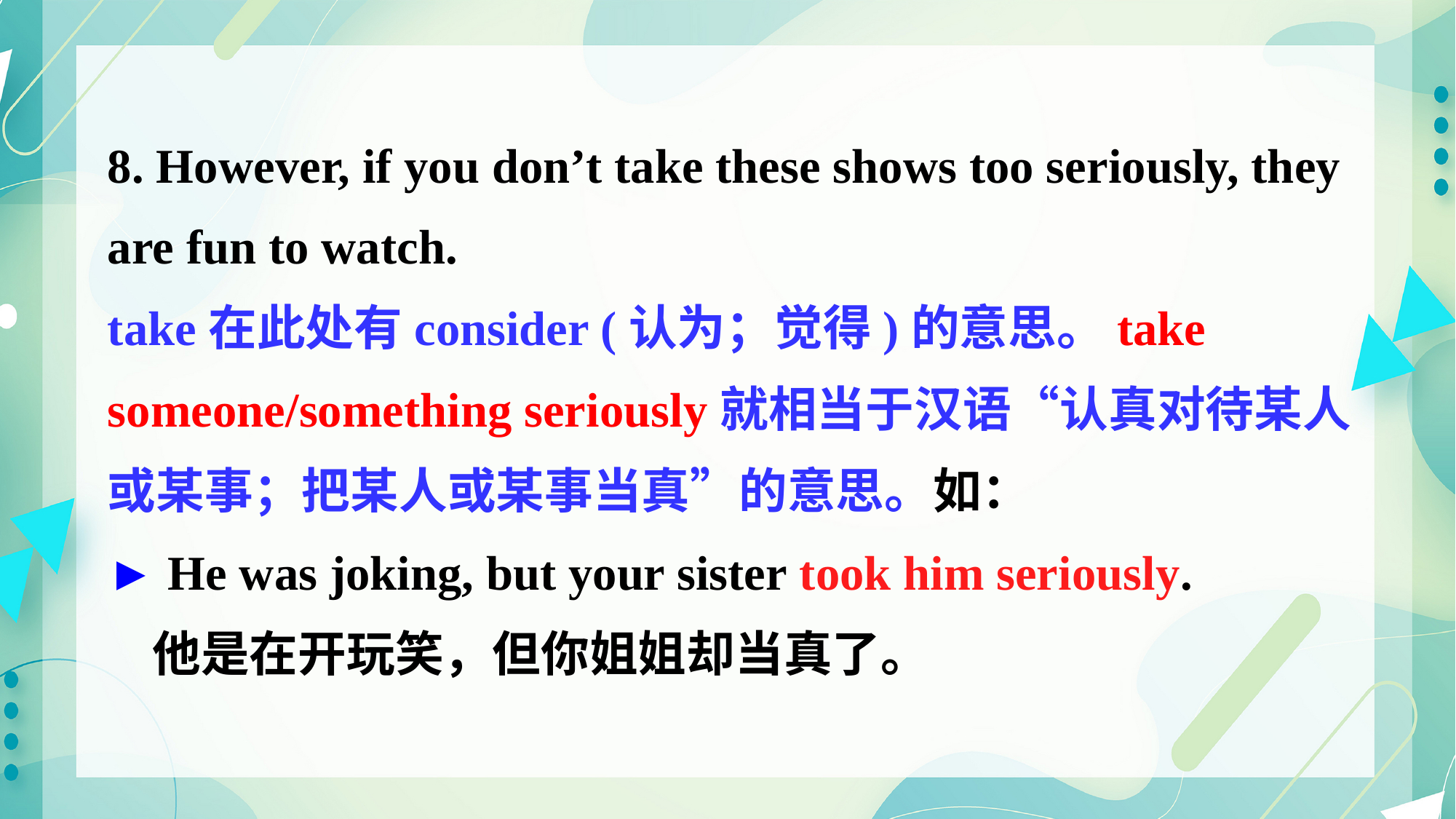

8. However, if you don’t take these shows too seriously, they are fun to watch.
take在此处有consider (认为；觉得)的意思。take someone/something seriously就相当于汉语“认真对待某人或某事；把某人或某事当真”的意思。如：
► He was joking, but your sister took him seriously.
   他是在开玩笑，但你姐姐却当真了。